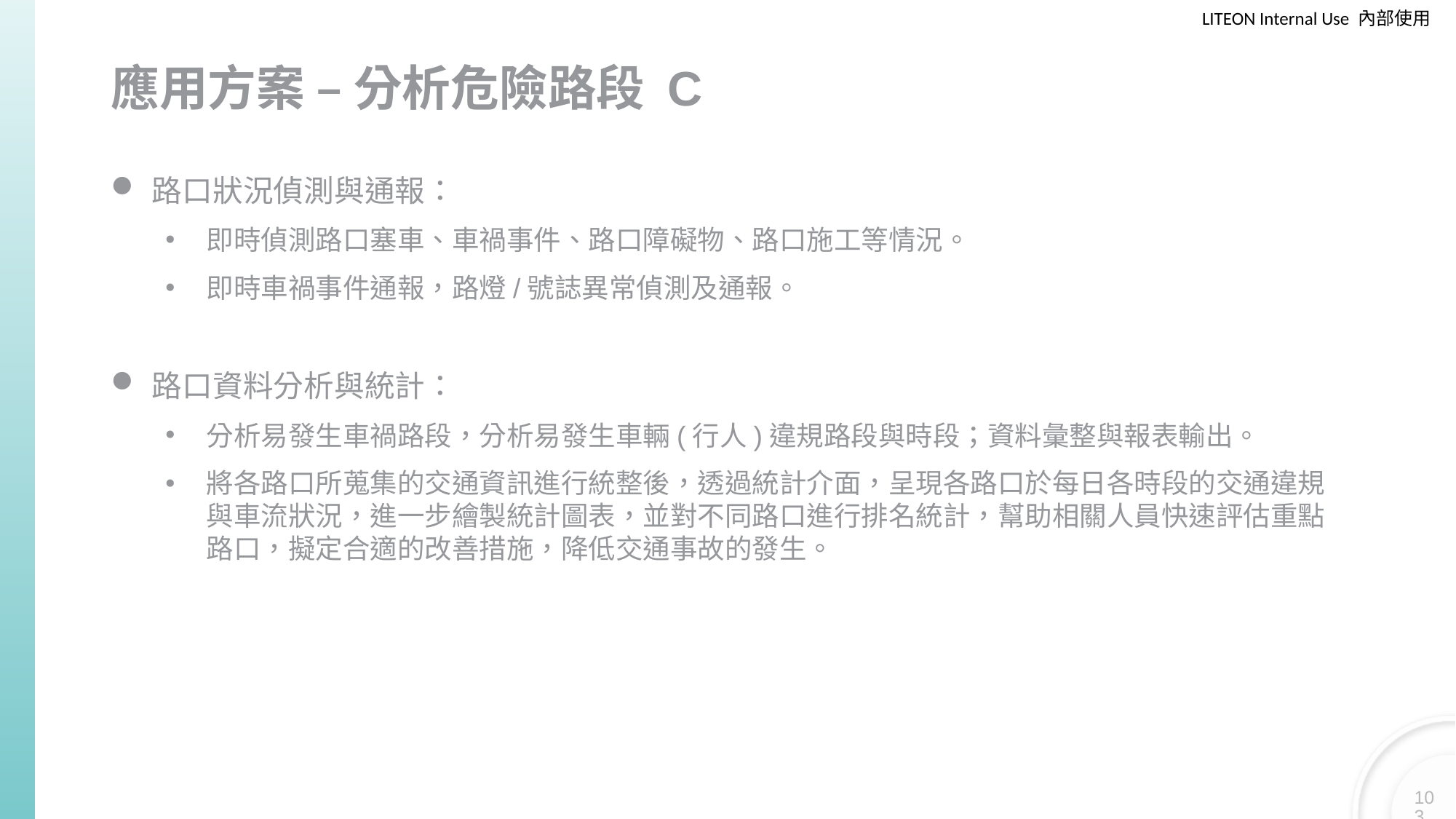

# 應用方案 – 分析危險路段 C
路口狀況偵測與通報：
即時偵測路口塞車、車禍事件、路口障礙物、路口施工等情況。
即時車禍事件通報，路燈/號誌異常偵測及通報。

路口資料分析與統計：
分析易發生車禍路段，分析易發生車輛(行人)違規路段與時段；資料彙整與報表輸出。
將各路口所蒐集的交通資訊進行統整後，透過統計介面，呈現各路口於每日各時段的交通違規與車流狀況，進一步繪製統計圖表，並對不同路口進行排名統計，幫助相關人員快速評估重點路口，擬定合適的改善措施，降低交通事故的發生。
103